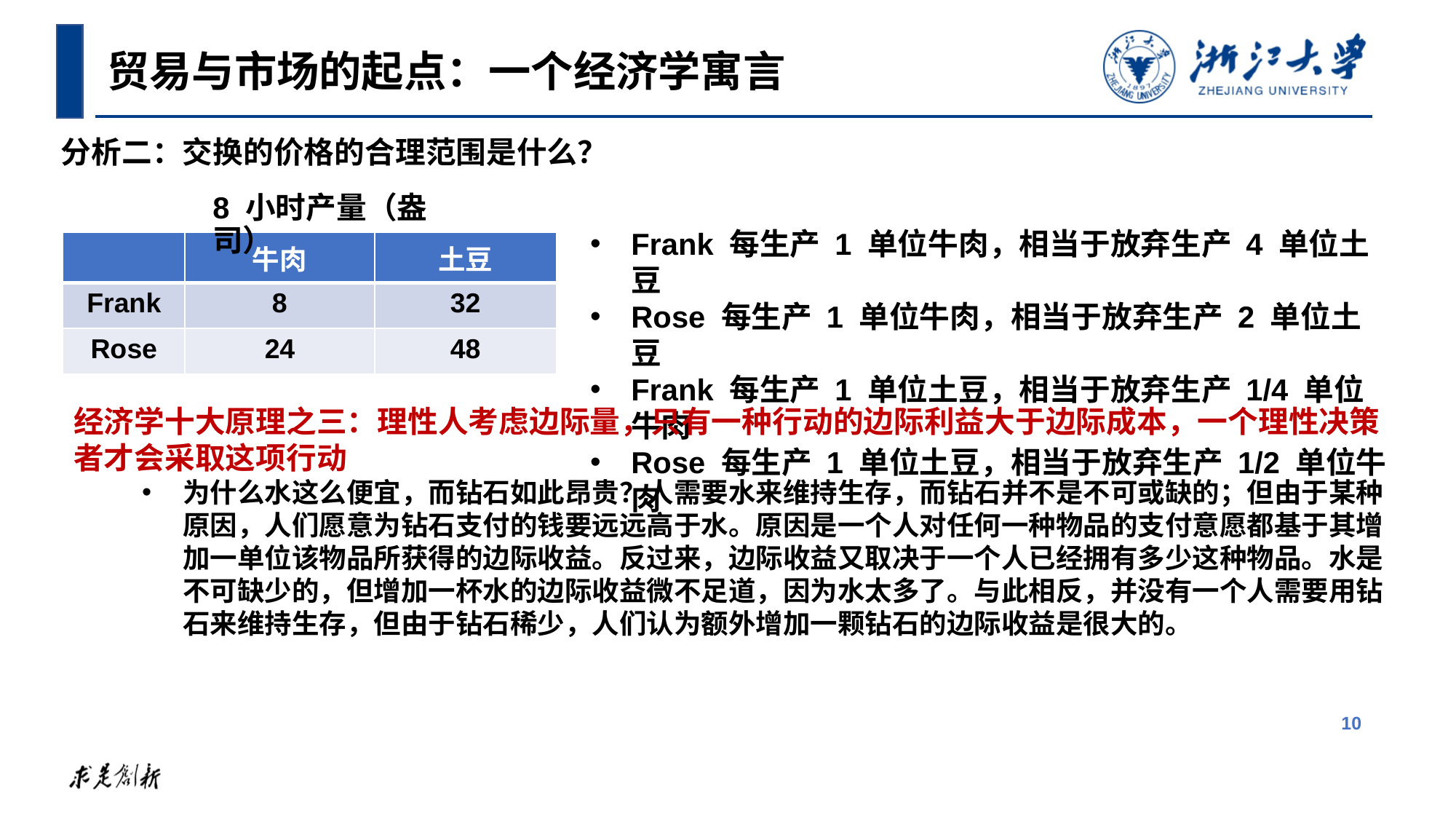

贸易与市场的起点：一个经济学寓言
分析二：交换的价格的合理范围是什么？
8 小时产量（盎司）
Frank 每生产 1 单位牛肉，相当于放弃生产 4 单位土豆
Rose 每生产 1 单位牛肉，相当于放弃生产 2 单位土豆
Frank 每生产 1 单位土豆，相当于放弃生产 1/4 单位牛肉
Rose 每生产 1 单位土豆，相当于放弃生产 1/2 单位牛肉
|  | 牛肉 | 土豆 |
| --- | --- | --- |
| Frank | 8 | 32 |
| Rose | 24 | 48 |
经济学十大原理之三：理性人考虑边际量，只有一种行动的边际利益大于边际成本，一个理性决策者才会采取这项行动
为什么水这么便宜，而钻石如此昂贵？人需要水来维持生存，而钻石并不是不可或缺的；但由于某种原因，人们愿意为钻石支付的钱要远远高于水。原因是一个人对任何一种物品的支付意愿都基于其增加一单位该物品所获得的边际收益。反过来，边际收益又取决于一个人已经拥有多少这种物品。水是不可缺少的，但增加一杯水的边际收益微不足道，因为水太多了。与此相反，并没有一个人需要用钻石来维持生存，但由于钻石稀少，人们认为额外增加一颗钻石的边际收益是很大的。
10